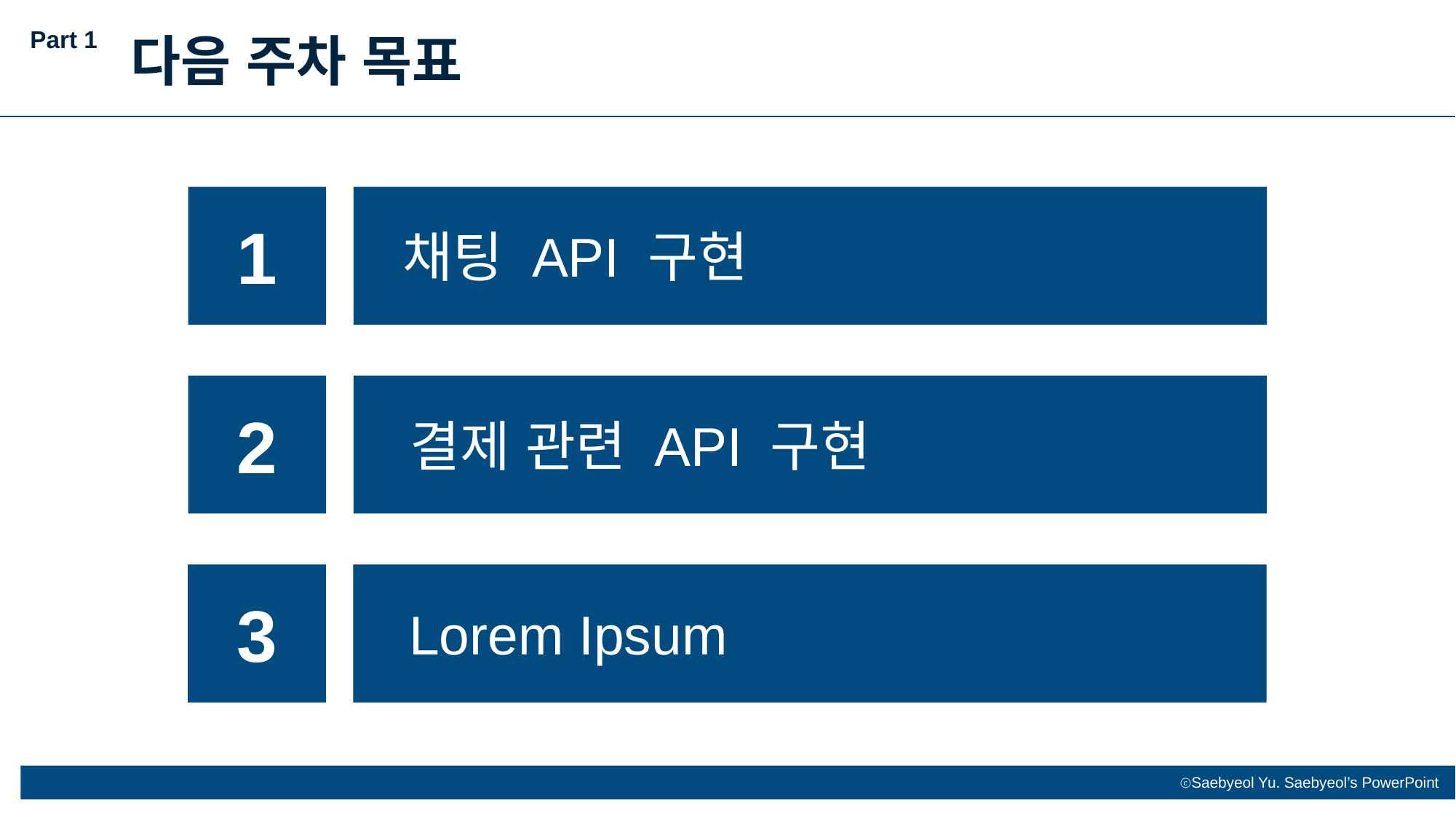

Part 1
다음 주차 목표

1
채팅 API 구현

2
결제 관련 API 구현

3
Lorem Ipsum